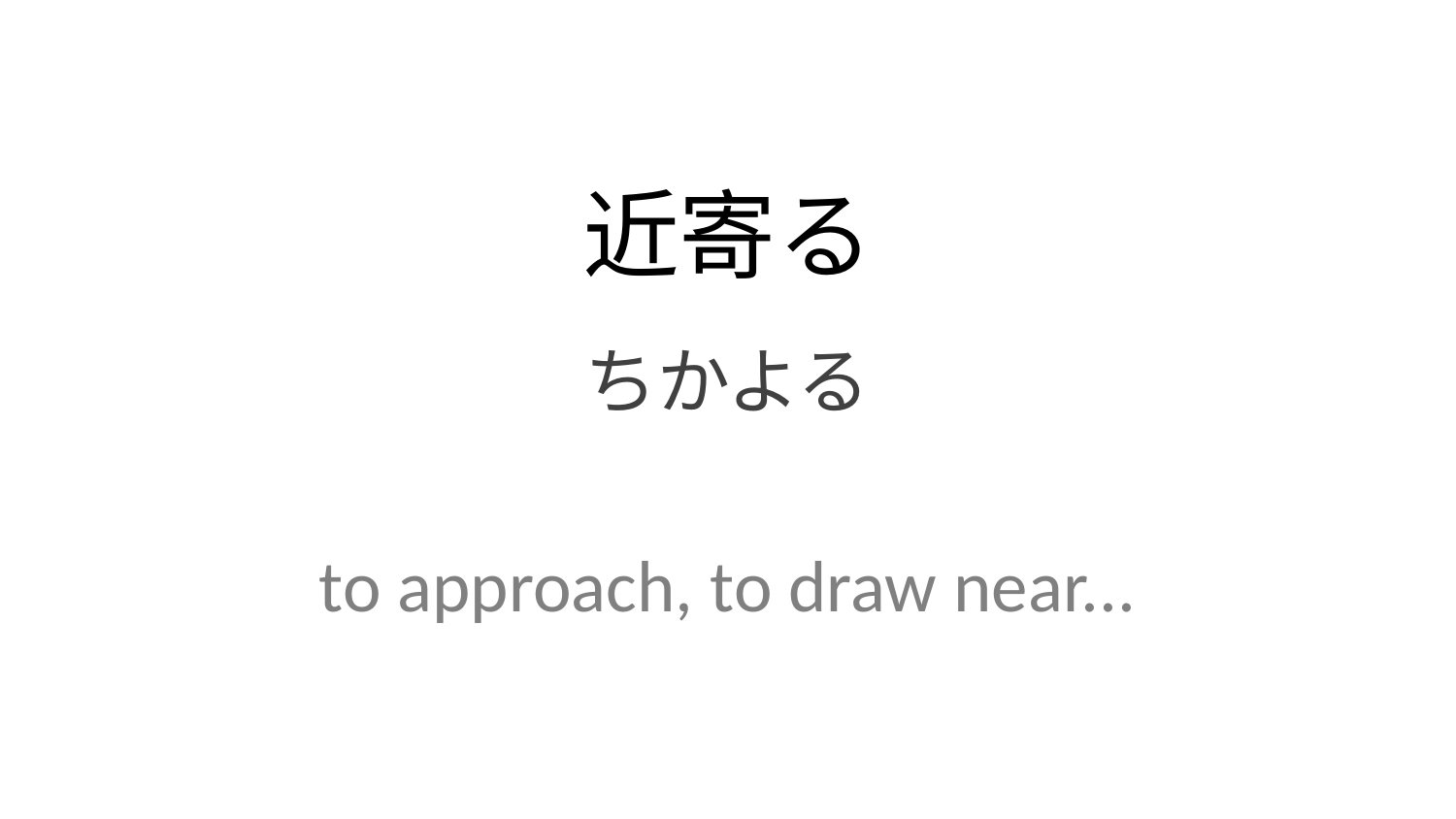

近寄る

ちかよる
to approach, to draw near...